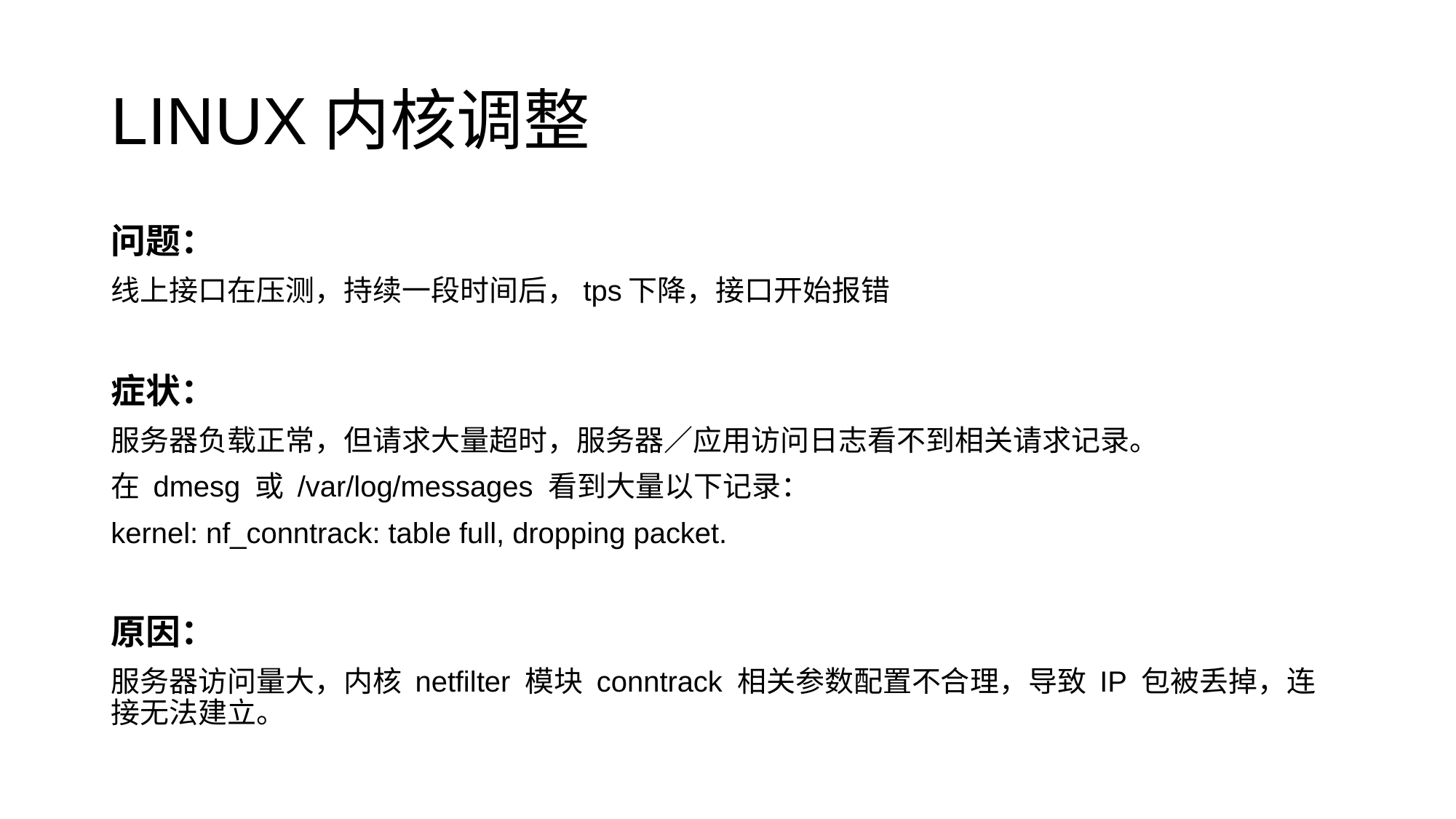

# LINUX内核调整
问题：
线上接口在压测，持续一段时间后，tps下降，接口开始报错

症状：
服务器负载正常，但请求大量超时，服务器／应用访问日志看不到相关请求记录。
在 dmesg 或 /var/log/messages 看到大量以下记录：
kernel: nf_conntrack: table full, dropping packet.

原因：
服务器访问量大，内核 netfilter 模块 conntrack 相关参数配置不合理，导致 IP 包被丢掉，连接无法建立。